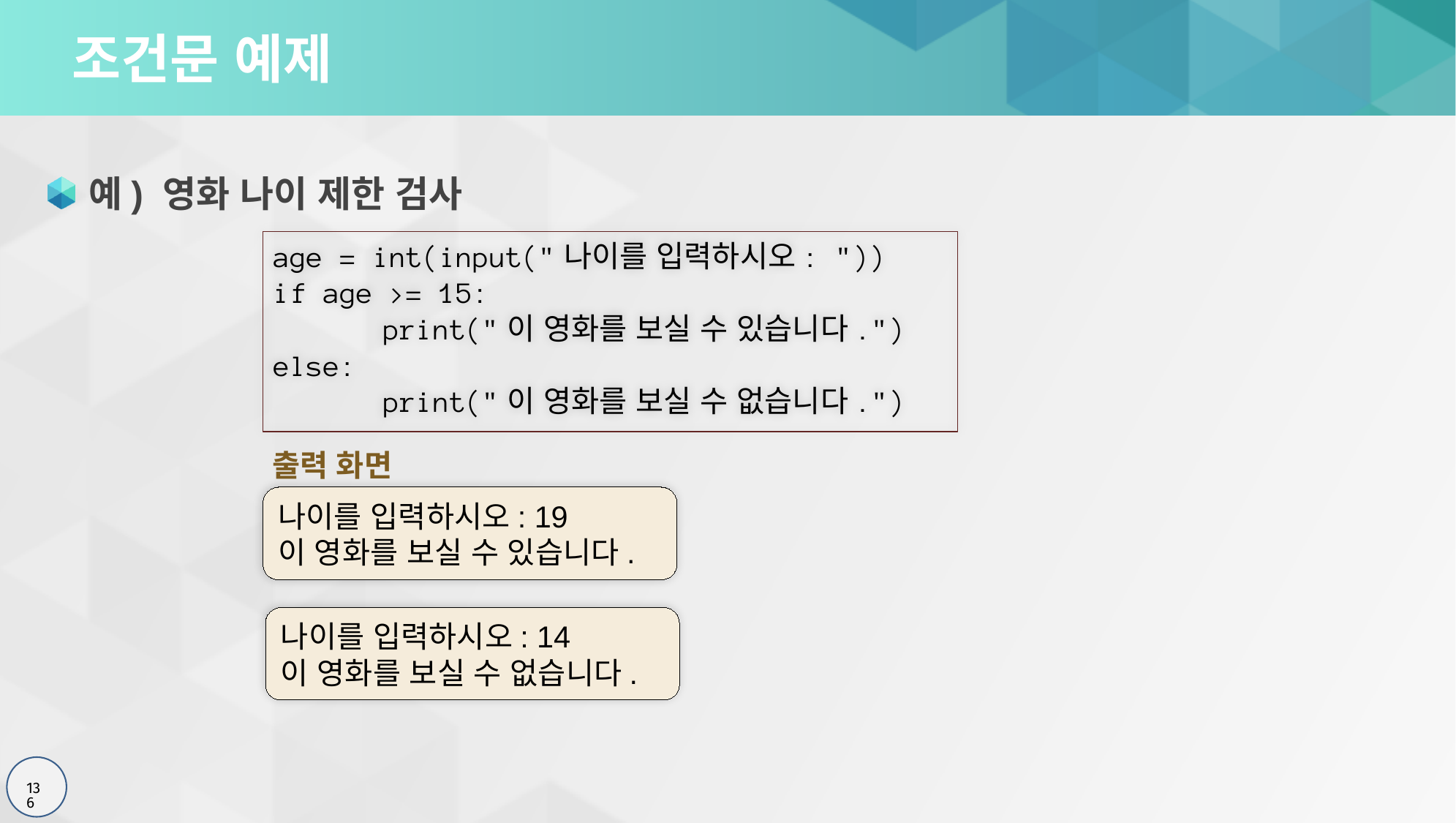

# 조건문 예제
예) 영화 나이 제한 검사
age = int(input("나이를 입력하시오: "))
if age >= 15:
	print("이 영화를 보실 수 있습니다.")
else:
	print("이 영화를 보실 수 없습니다.")
출력 화면
나이를 입력하시오: 19
이 영화를 보실 수 있습니다.
나이를 입력하시오: 14
이 영화를 보실 수 없습니다.